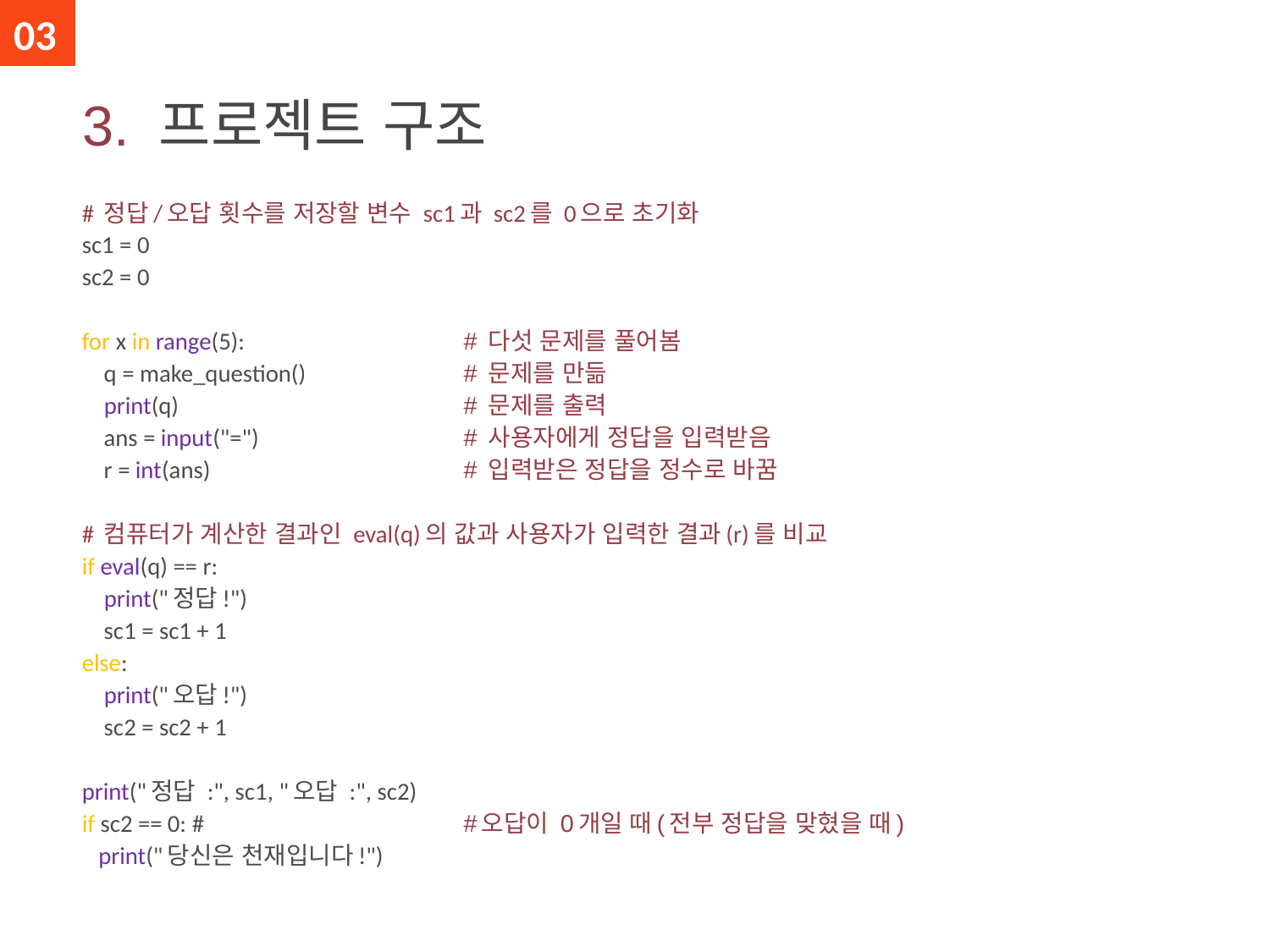

03
# 3. 프로젝트 구조
# 다섯 문제를 풀어봄
# 문제를 만듦
# 문제를 출력
# 사용자에게 정답을 입력받음
# 입력받은 정답을 정수로 바꿈
#오답이 0개일 때(전부 정답을 맞혔을 때)
# 정답/오답 횟수를 저장할 변수 sc1과 sc2를 0으로 초기화 sc1 = 0 sc2 = 0 for x in range(5): q = make_question() print(q) ans = input("=") r = int(ans) # 컴퓨터가 계산한 결과인 eval(q)의 값과 사용자가 입력한 결과(r)를 비교 if eval(q) == r: print("정답!") sc1 = sc1 + 1 else: print("오답!") sc2 = sc2 + 1 print("정답 :", sc1, "오답 :", sc2) if sc2 == 0: # print("당신은 천재입니다!")